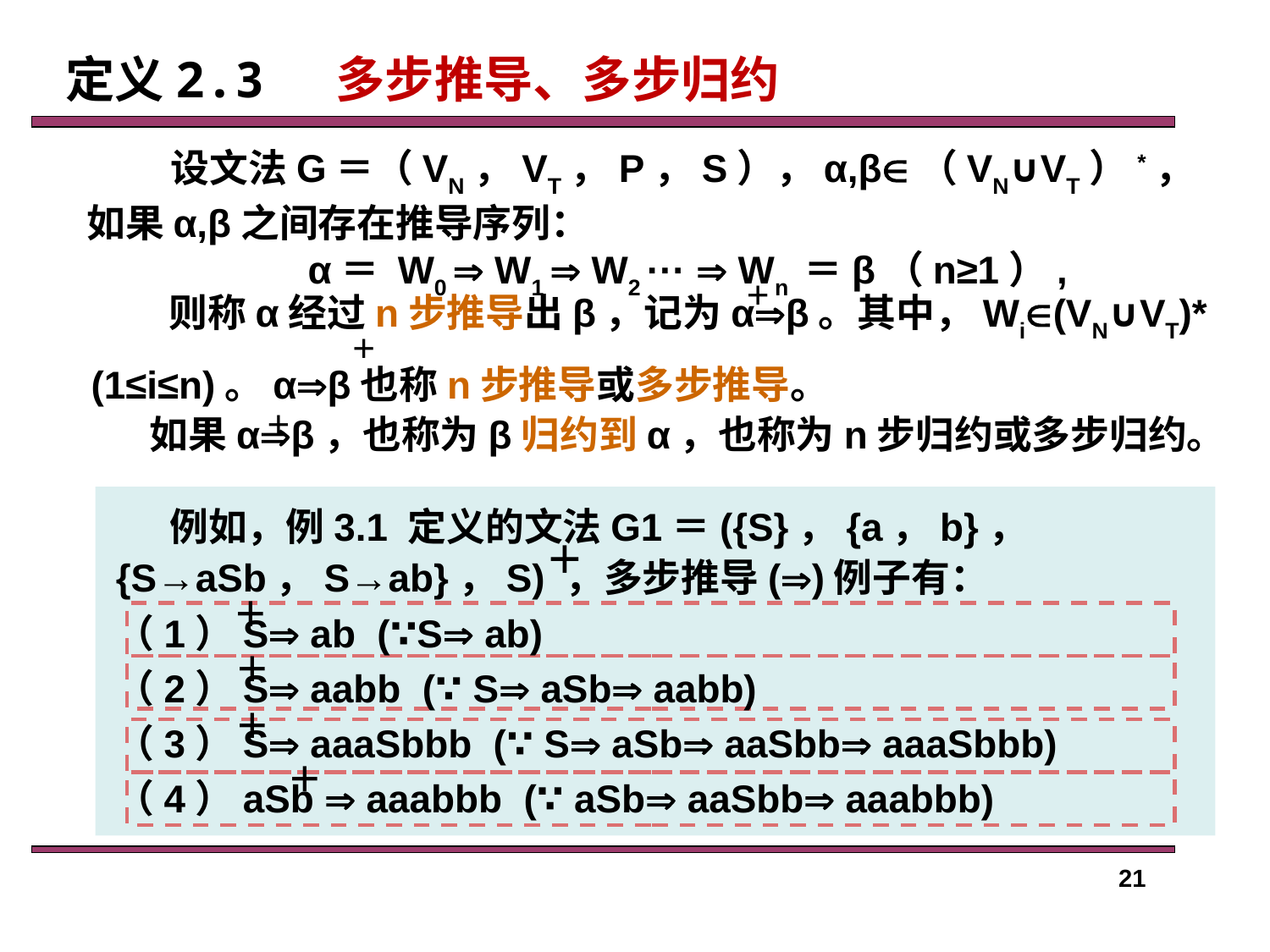

定义2.3  多步推导、多步归约
设文法G＝（VN，VT，P，S），α,β∈（VN∪VT）*， 如果α,β之间存在推导序列：
α＝ W0 ⇒ W1 ⇒ W2 ··· ⇒ Wn ＝β（n≥1）,
+
　　则称α经过n步推导出β，记为α⇒β。其中，Wi∈(VN∪VT)*
(1≤i≤n)。α⇒β也称n步推导或多步推导。
+
+
如果α⇒β，也称为β归约到α，也称为n步归约或多步归约。

     例如，例3.1 定义的文法G1＝({S}，{a，b}，{S→aSb，S→ab}，S) ，多步推导(⇒)例子有：
（1）S⇒ ab  (∵S⇒ ab)
（2）S⇒ aabb  (∵ S⇒ aSb⇒ aabb)
（3）S⇒ aaaSbbb  (∵ S⇒ aSb⇒ aaSbb⇒ aaaSbbb)
（4）aSb ⇒ aaabbb  (∵ aSb⇒ aaSbb⇒ aaabbb)
＋
＋
＋
＋
＋

21